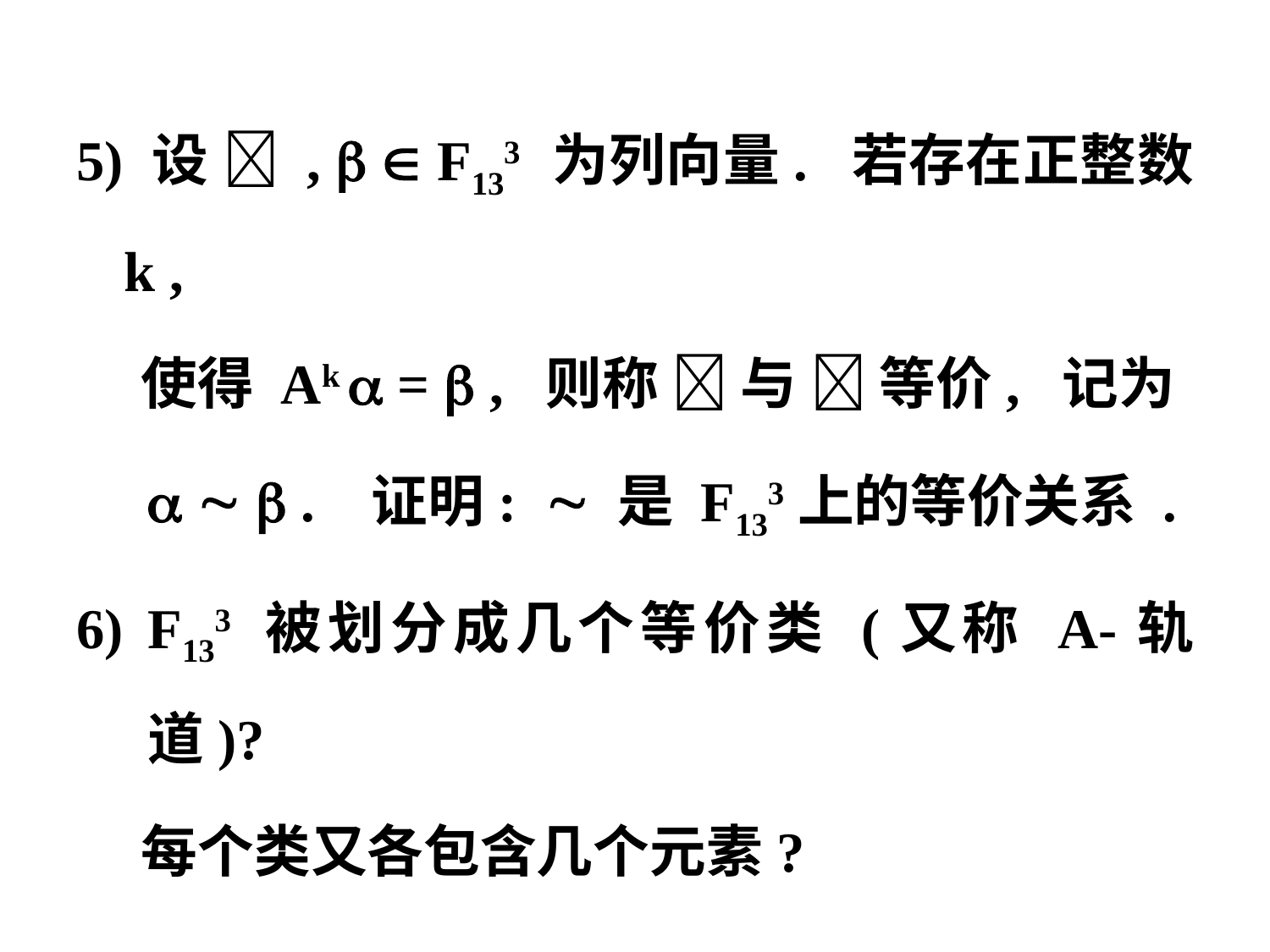

5) 设 α , β ∈ F133  为列向量.  若存在正整数 k ,
    使得 Ak α = β ,  则称 α 与 β 等价,  记为
     α ∼ β .   证明:  ∼ 是 F133上的等价关系 .
F133 被划分成几个等价类 (又称 A-轨道)?
    每个类又各包含几个元素?